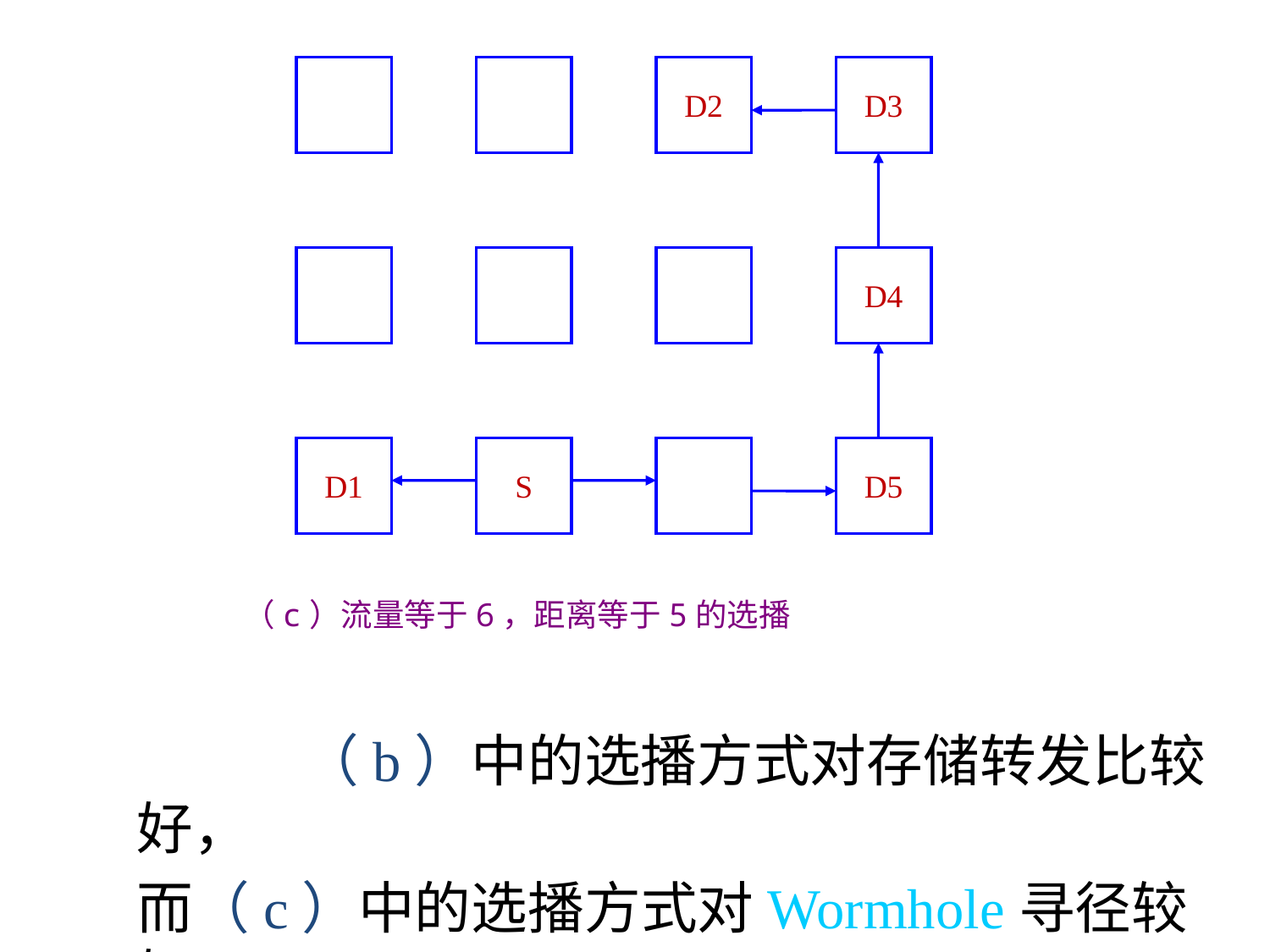

D2
D3

D4

D1
S

D5

（c）流量等于6，距离等于5的选播
		  （b）中的选播方式对存储转发比较好，
	而（c）中的选播方式对Wormhole寻径较好。